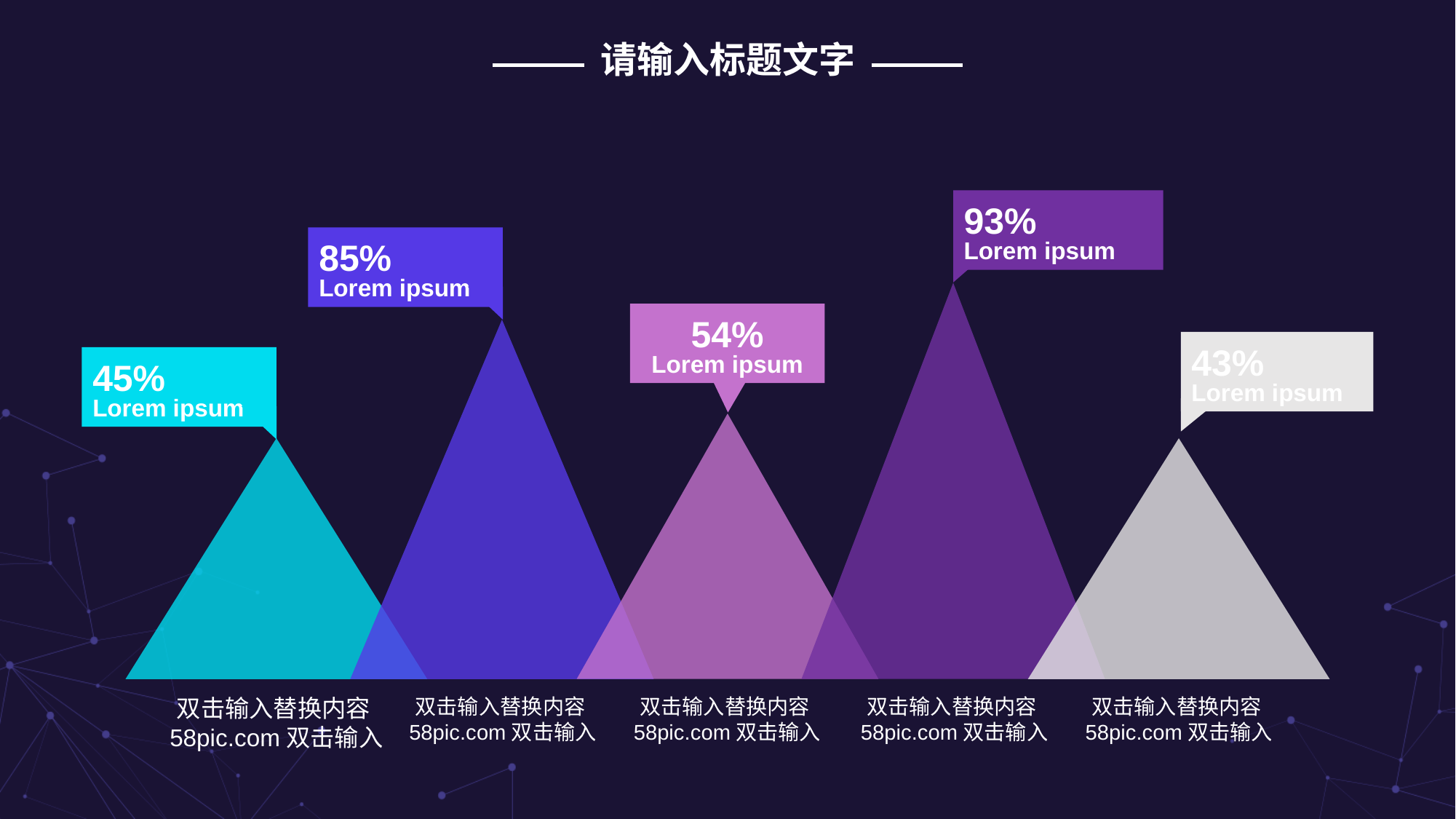

请输入标题文字
93%
Lorem ipsum

85%
Lorem ipsum

54%
Lorem ipsum

43%
Lorem ipsum

45%
Lorem ipsum

双击输入替换内容58pic.com双击输入
双击输入替换内容58pic.com双击输入
双击输入替换内容58pic.com双击输入
双击输入替换内容58pic.com双击输入
双击输入替换内容58pic.com双击输入